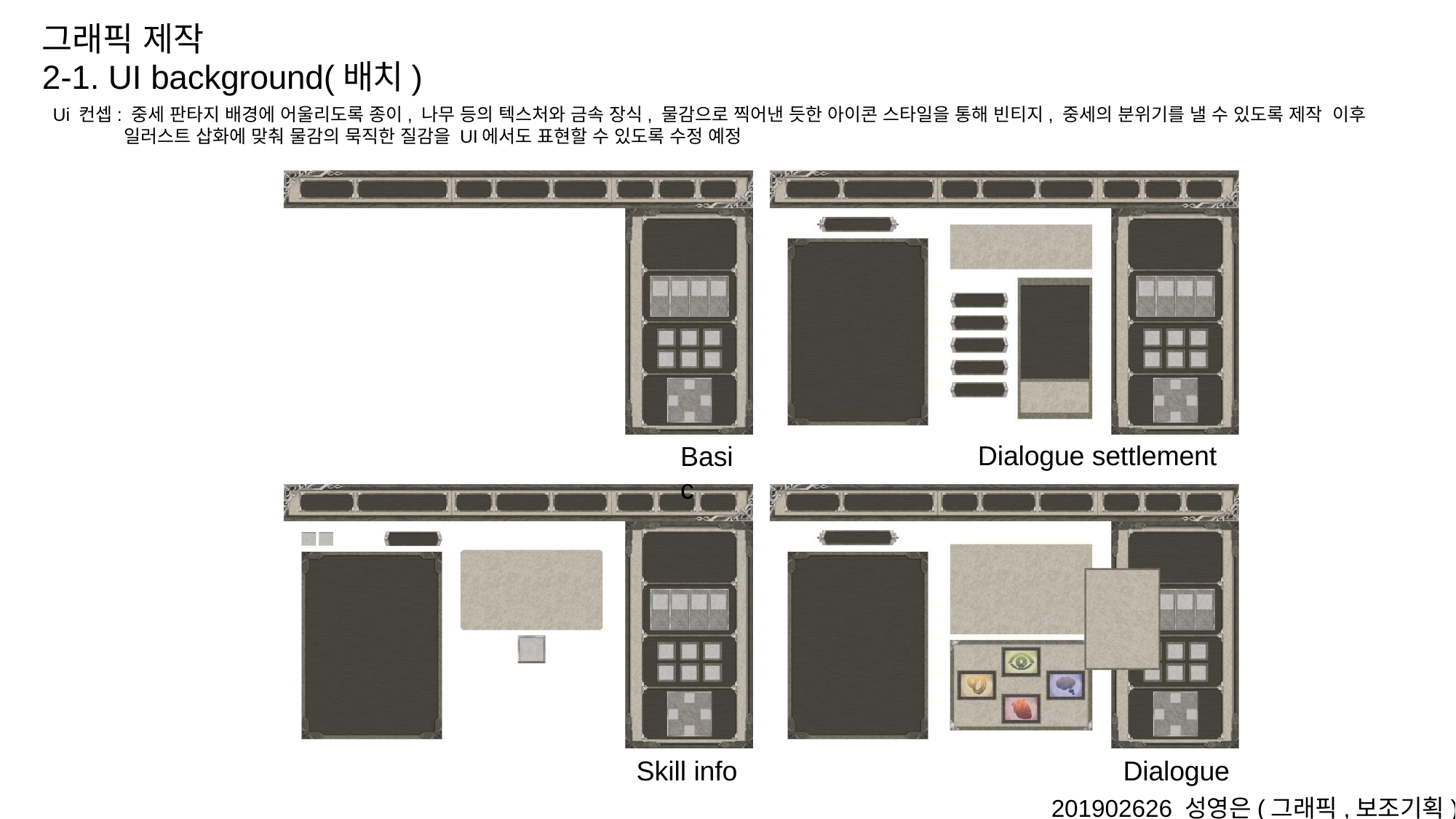

# 그래픽 제작
2-1. UI background(배치)
Ui 컨셉: 중세 판타지 배경에 어울리도록 종이, 나무 등의 텍스처와 금속 장식, 물감으로 찍어낸 듯한 아이콘 스타일을 통해 빈티지, 중세의 분위기를 낼 수 있도록 제작  이후 일러스트 삽화에 맞춰 물감의 묵직한 질감을 UI에서도 표현할 수 있도록 수정 예정

Dialogue settlement
Basic

Skill info
Dialogue
201902626 성영은(그래픽,보조기획)